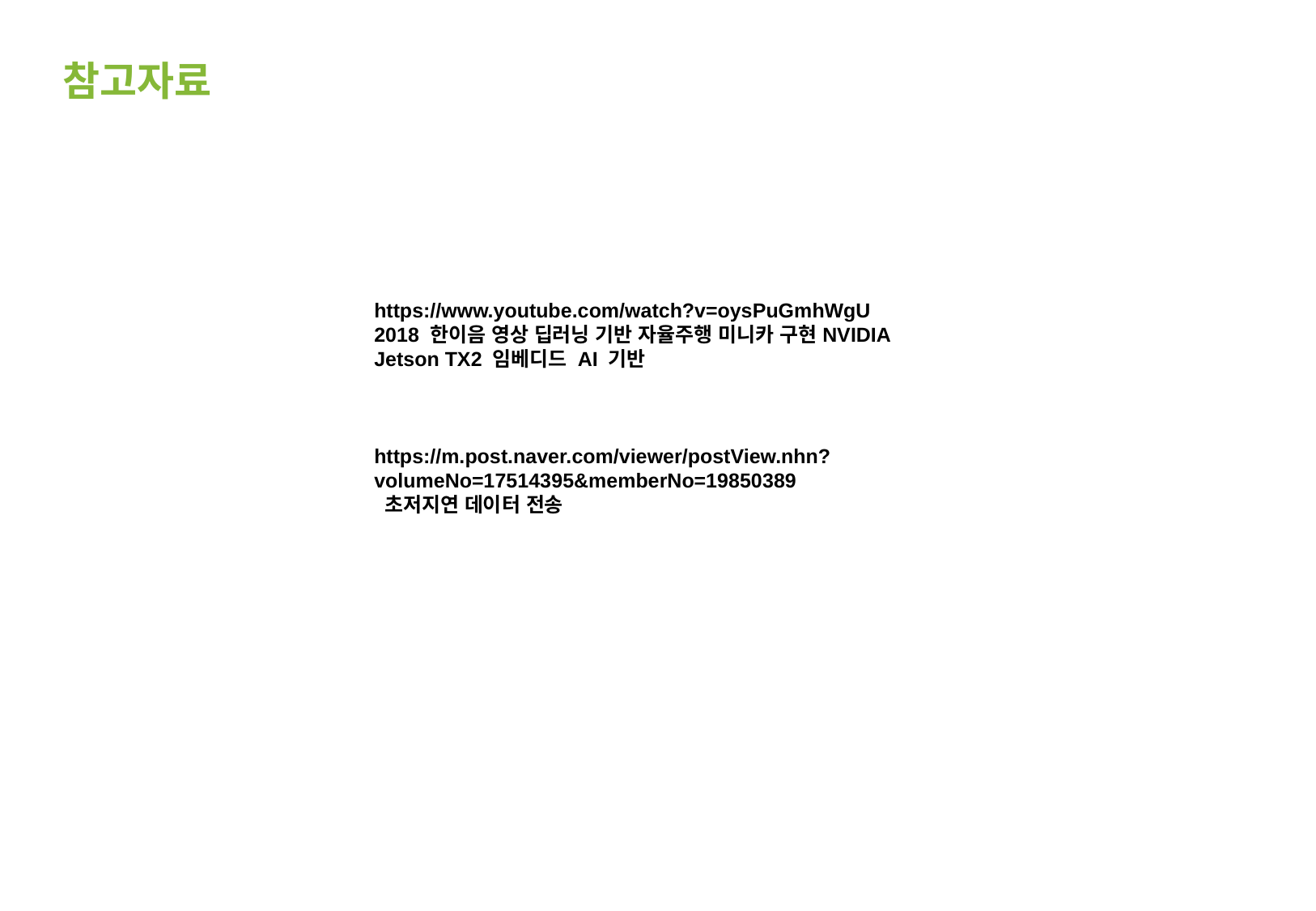

참고자료

https://www.youtube.com/watch?v=oysPuGmhWgU
2018 한이음 영상 딥러닝 기반 자율주행 미니카 구현NVIDIA Jetson TX2 임베디드 AI 기반

https://m.post.naver.com/viewer/postView.nhn?volumeNo=17514395&memberNo=19850389
 초저지연 데이터 전송